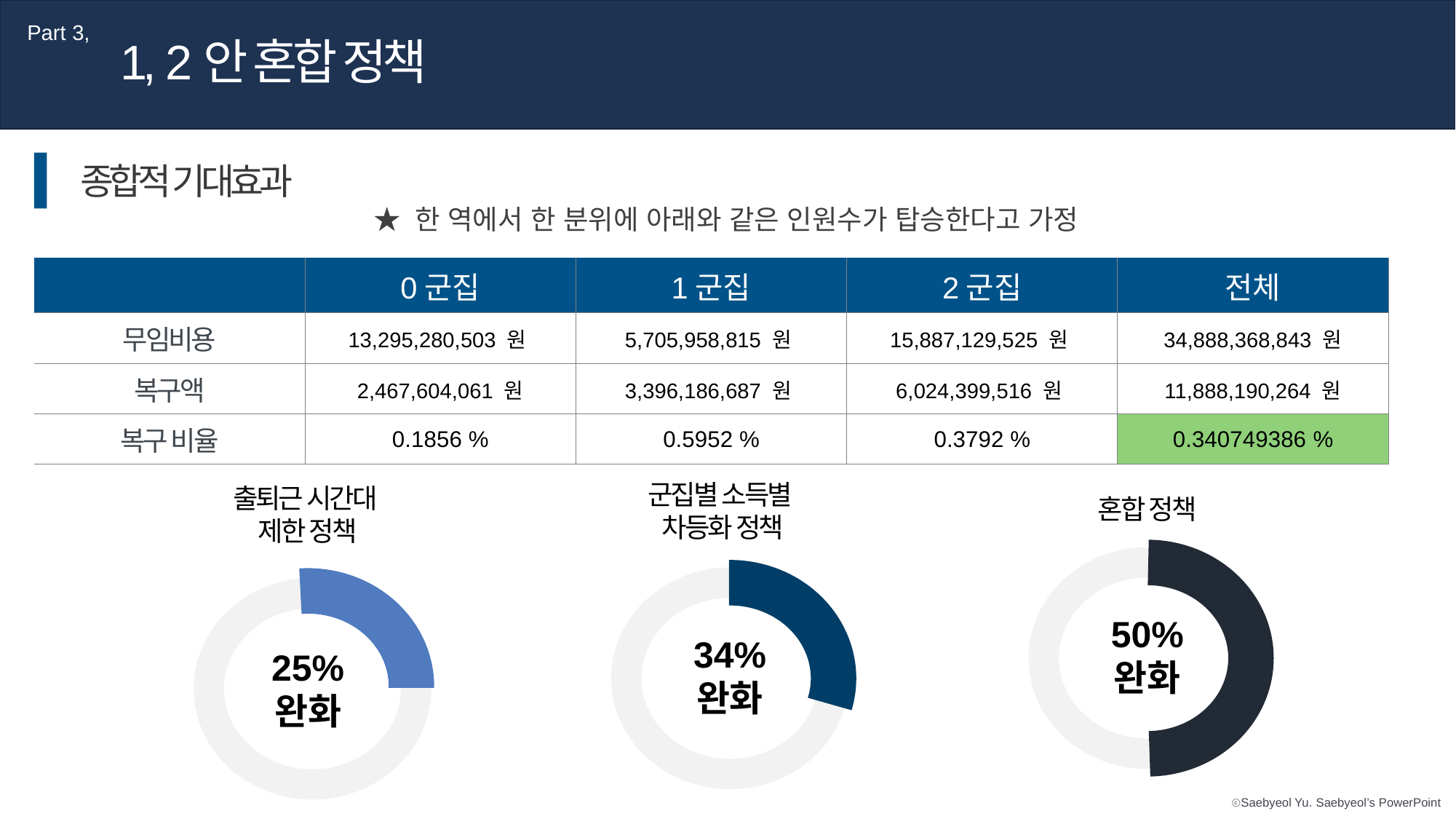

Part 3,
1, 2안 혼합 정책

종합적 기대효과
★ 한 역에서 한 분위에 아래와 같은 인원수가 탑승한다고 가정
|  | 0군집 | 1군집 | 2군집 | 전체 |
| --- | --- | --- | --- | --- |
| 무임비용 | 13,295,280,503 원 | 5,705,958,815 원 | 15,887,129,525 원 | 34,888,368,843 원 |
| 복구액 | 2,467,604,061 원 | 3,396,186,687 원 | 6,024,399,516 원 | 11,888,190,264 원 |
| 복구 비율 | 0.1856 % | 0.5952 % | 0.3792 % | 0.340749386 % |
군집별 소득별
차등화 정책
출퇴근 시간대
제한 정책

혼합 정책
ABC

50%
완화
34%
완화
25%
완화